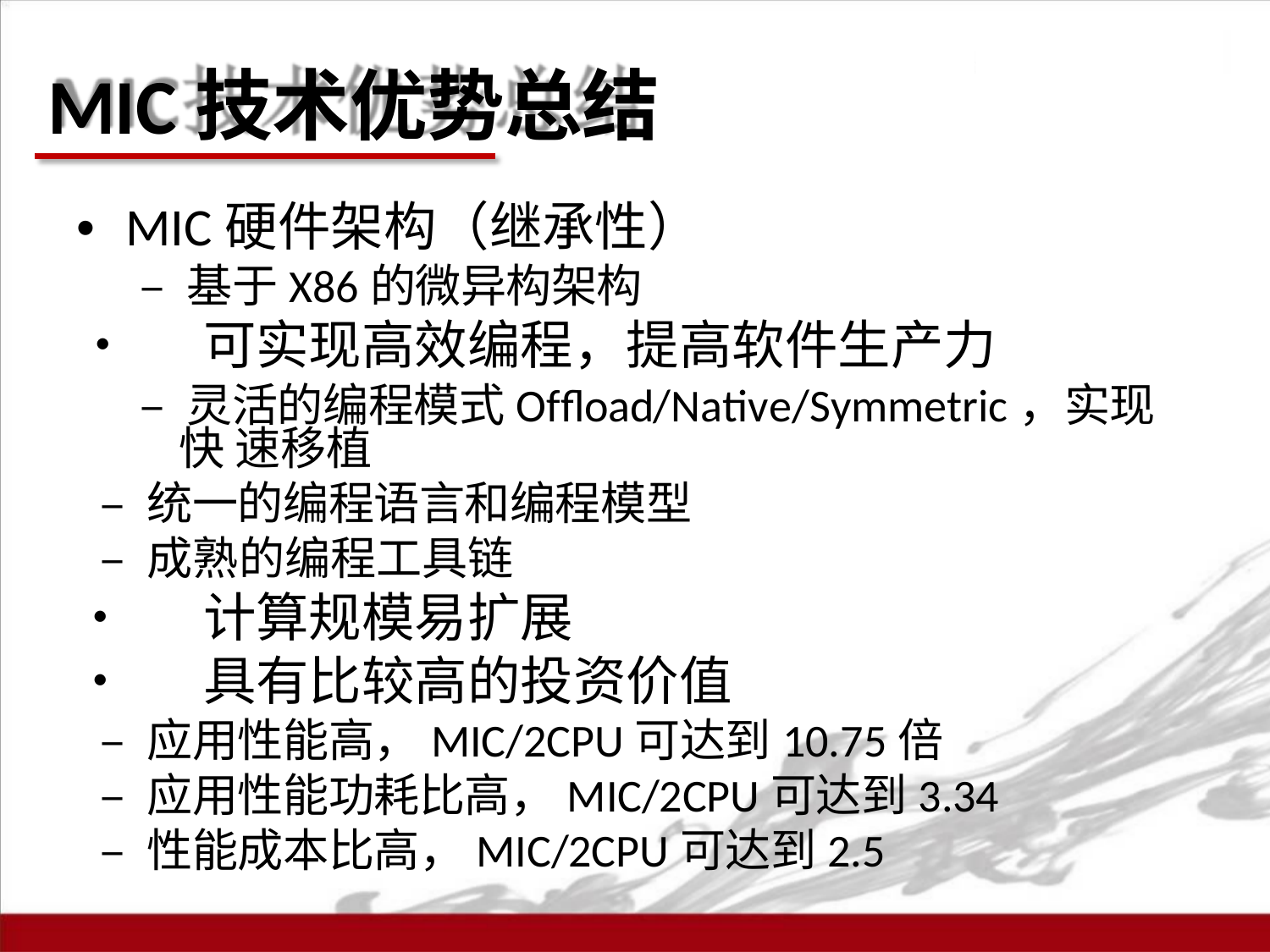

# MIC技术优势总结

•	MIC硬件架构（继承性）
– 基于X86的微异构架构
•	可实现高效编程，提高软件生产力
– 灵活的编程模式Offload/Native/Symmetric，实现快 速移植
– 统一的编程语言和编程模型
– 成熟的编程工具链
•	计算规模易扩展
•	具有比较高的投资价值
– 应用性能高，MIC/2CPU可达到10.75倍
– 应用性能功耗比高，MIC/2CPU可达到3.34
– 性能成本比高，MIC/2CPU可达到2.5